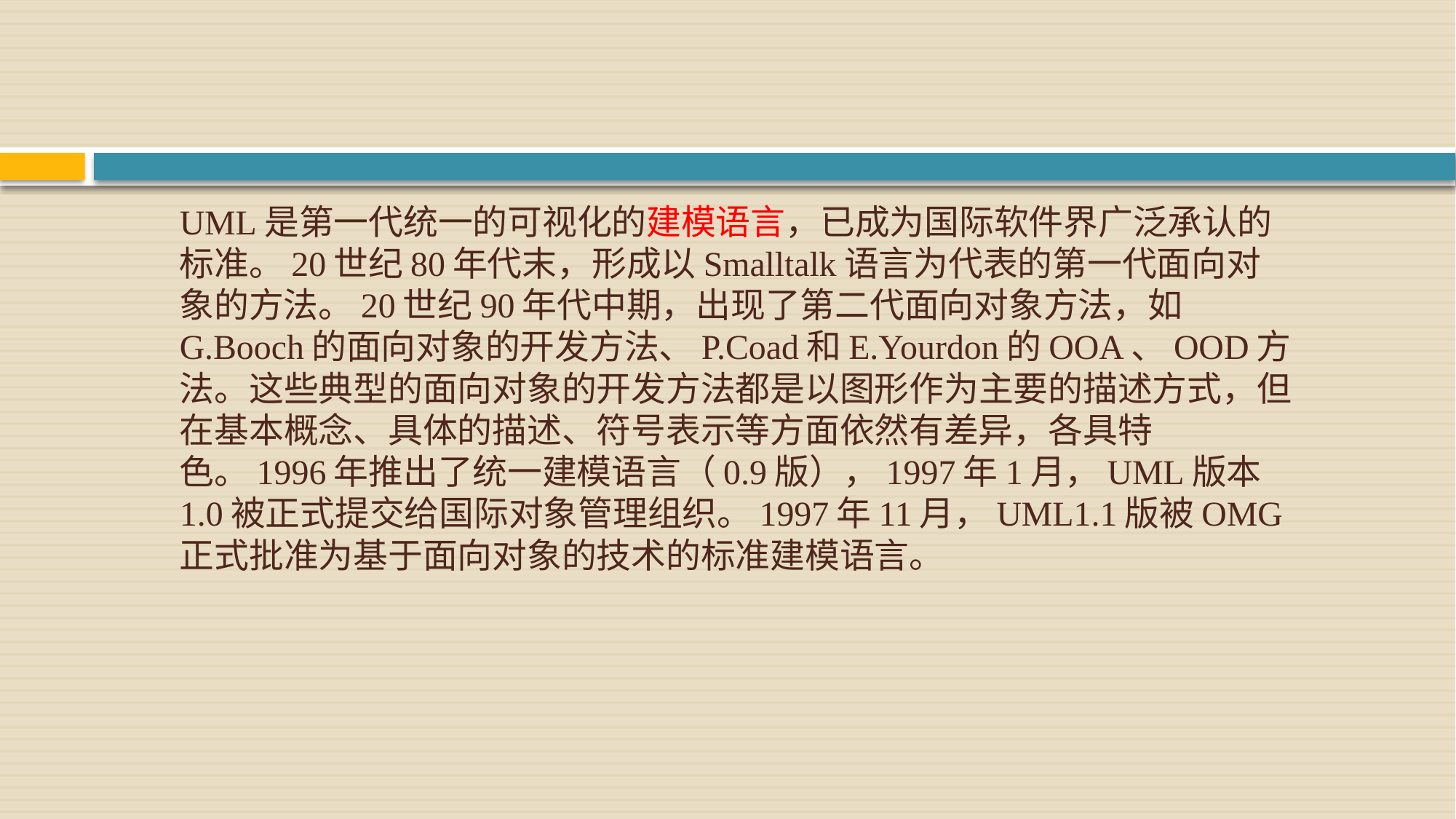

# UML是第一代统一的可视化的建模语言，已成为国际软件界广泛承认的标准。20世纪80年代末，形成以Smalltalk语言为代表的第一代面向对象的方法。20世纪90年代中期，出现了第二代面向对象方法，如G.Booch的面向对象的开发方法、P.Coad和E.Yourdon的OOA、OOD方法。这些典型的面向对象的开发方法都是以图形作为主要的描述方式，但在基本概念、具体的描述、符号表示等方面依然有差异，各具特色。1996年推出了统一建模语言（0.9版），1997年1月，UML版本1.0被正式提交给国际对象管理组织。1997年11月，UML1.1版被OMG正式批准为基于面向对象的技术的标准建模语言。